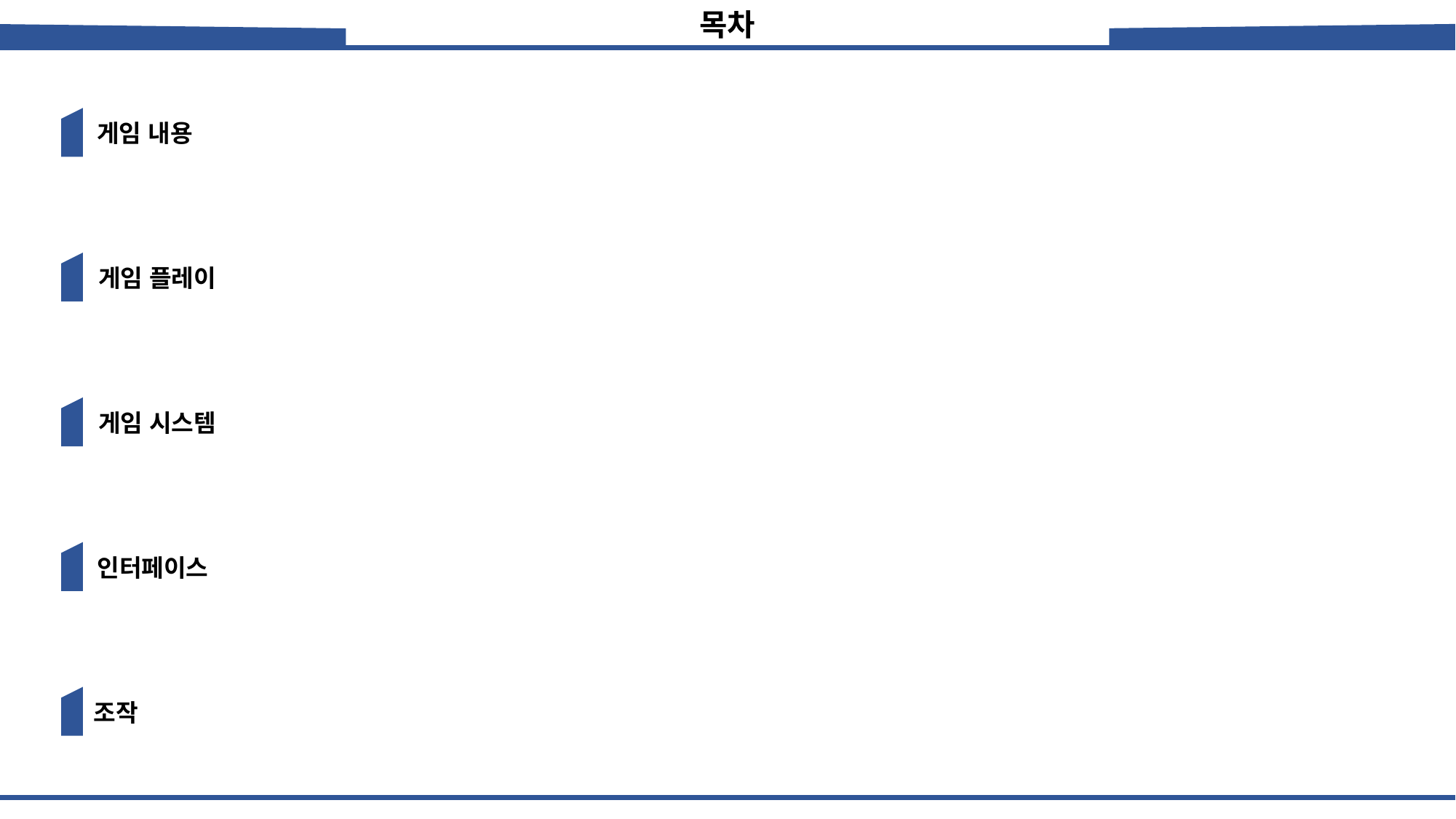

목차

게임 내용

게임 플레이

게임 시스템

인터페이스

조작